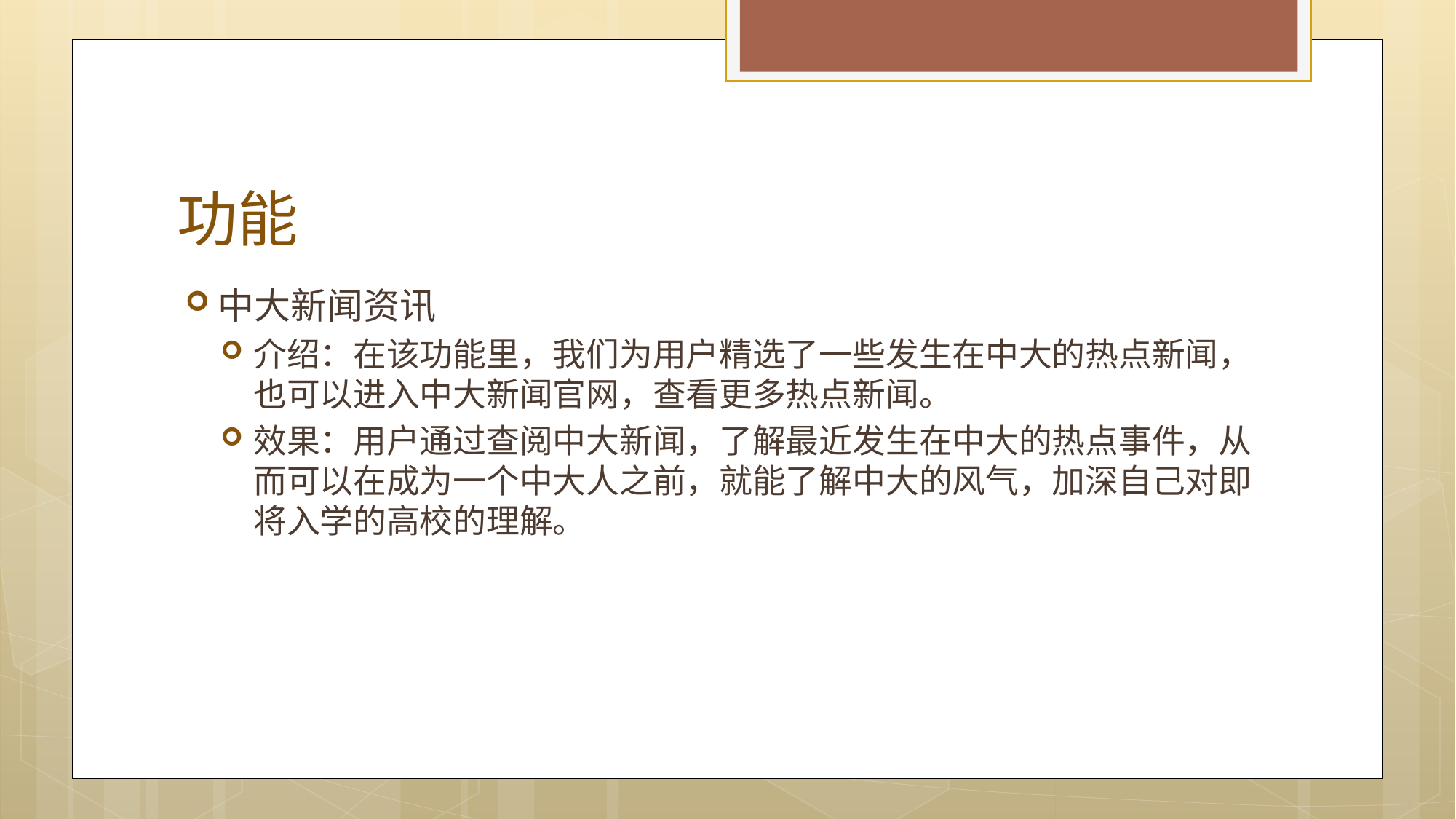

# 功能
中大新闻资讯
介绍：在该功能里，我们为用户精选了一些发生在中大的热点新闻，也可以进入中大新闻官网，查看更多热点新闻。
效果：用户通过查阅中大新闻，了解最近发生在中大的热点事件，从而可以在成为一个中大人之前，就能了解中大的风气，加深自己对即将入学的高校的理解。